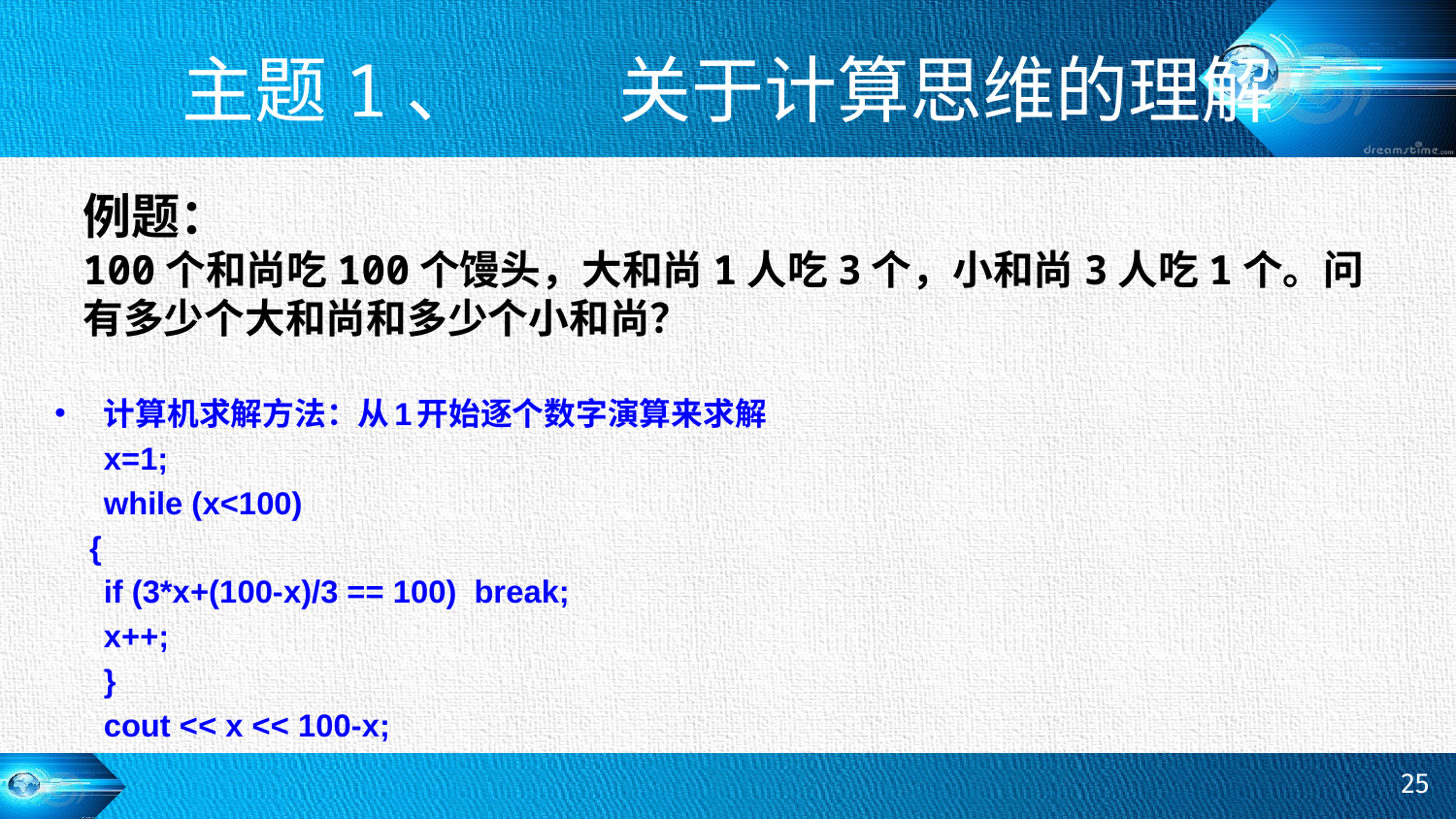

# 主题1、	关于计算思维的理解
例题：
100个和尚吃100个馒头，大和尚1人吃3个，小和尚3人吃1个。问有多少个大和尚和多少个小和尚？
计算机求解方法：从1开始逐个数字演算来求解
	x=1;
	while (x<100)
    {
		if (3*x+(100-x)/3 == 100)  break;
		x++;
	}
	cout << x << 100-x;
25